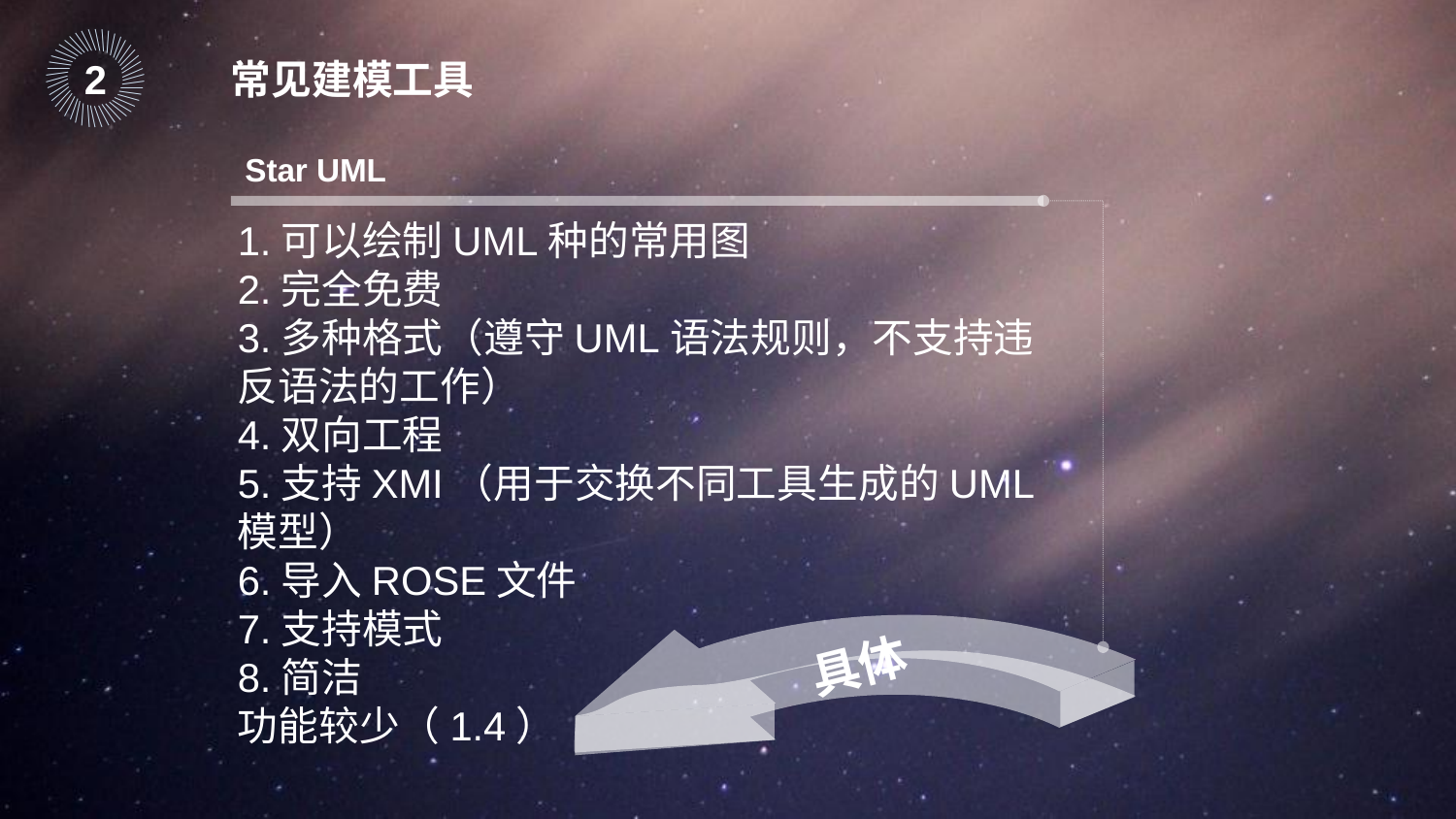

｜
｜
｜
｜
｜
｜
｜
｜
｜
｜
｜
｜
｜
｜
｜
｜
｜
｜
｜
｜
｜
｜
｜
｜
｜
｜
｜
｜
｜
｜
｜
｜
｜
｜
｜
｜
｜
｜
｜
｜
｜
｜
｜
｜
｜
｜
2
常见建模工具
Star UML

1.可以绘制UML种的常用图
2.完全免费
3.多种格式（遵守UML语法规则，不支持违反语法的工作）
4.双向工程
5.支持XMI（用于交换不同工具生成的UML模型）
6.导入ROSE文件
7.支持模式
8.简洁
功能较少（1.4）

具体